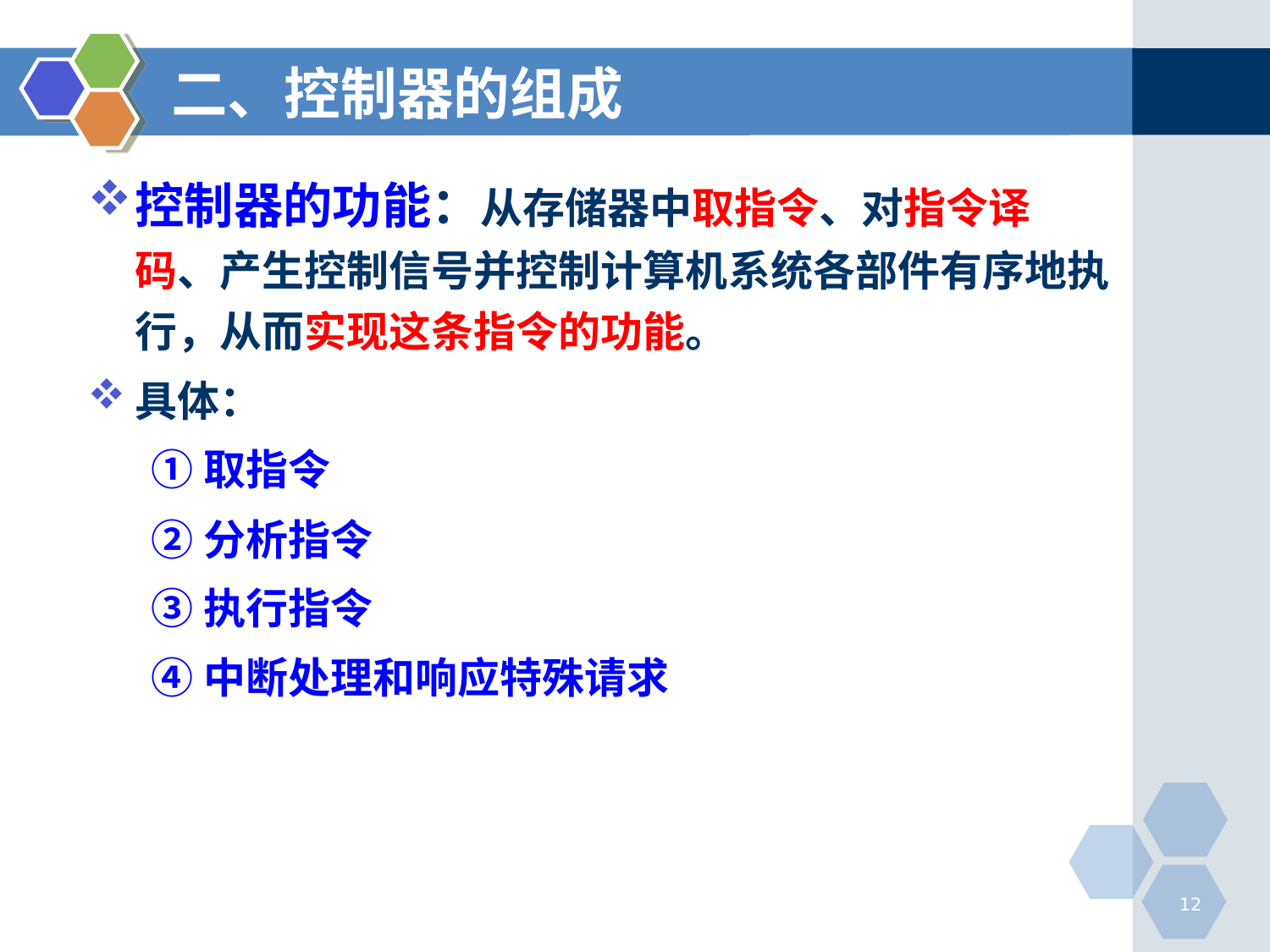

二、控制器的组成
# 7．1．2 控制器的组成
控制器的功能：从存储器中取指令、对指令译码、产生控制信号并控制计算机系统各部件有序地执行，从而实现这条指令的功能。
具体：
①取指令
②分析指令
③执行指令
④中断处理和响应特殊请求
12